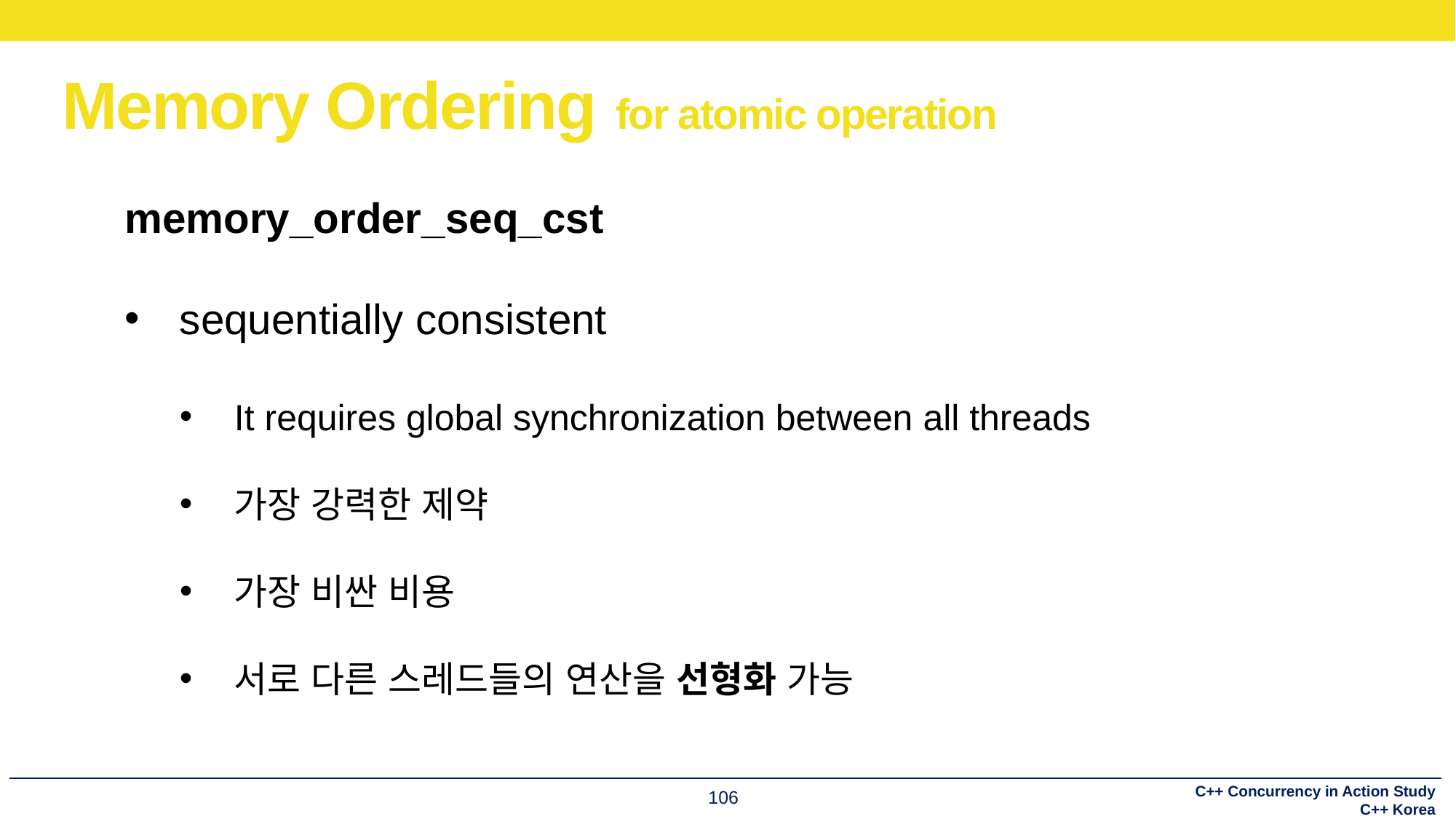

# Memory Ordering for atomic operation
memory_order_seq_cst

sequentially consistent

It requires global synchronization between all threads

가장 강력한 제약

가장 비싼 비용

서로 다른 스레드들의 연산을 선형화 가능
106